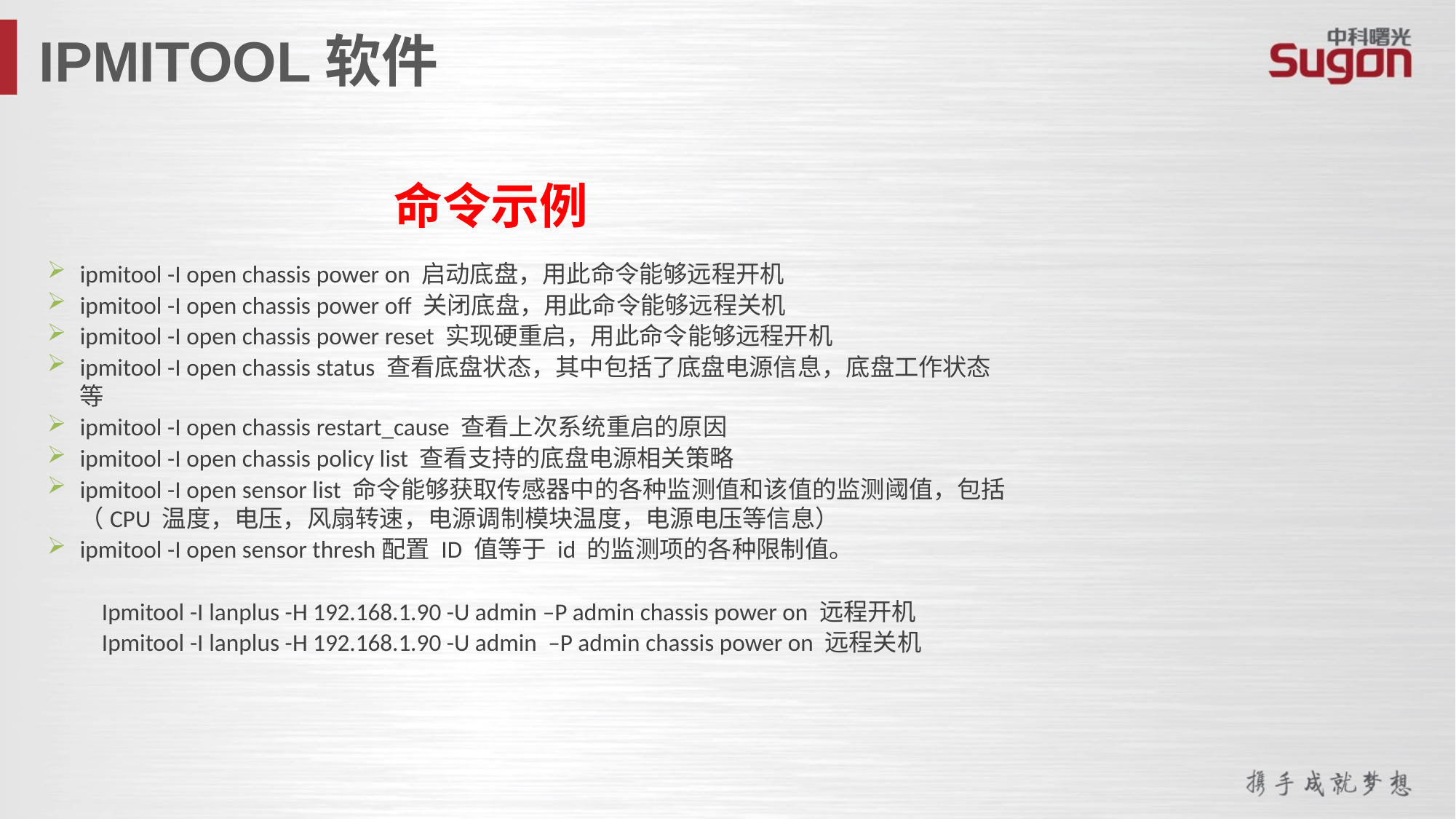

IPMITOOL软件
命令示例

ipmitool -I open chassis power on 启动底盘，用此命令能够远程开机
ipmitool -I open chassis power off 关闭底盘，用此命令能够远程关机
ipmitool -I open chassis power reset 实现硬重启，用此命令能够远程开机
ipmitool -I open chassis status 查看底盘状态，其中包括了底盘电源信息，底盘工作状态等
ipmitool -I open chassis restart_cause 查看上次系统重启的原因
ipmitool -I open chassis policy list 查看支持的底盘电源相关策略
ipmitool -I open sensor list 命令能够获取传感器中的各种监测值和该值的监测阈值，包括（CPU 温度，电压，风扇转速，电源调制模块温度，电源电压等信息）
ipmitool -I open sensor thresh配置 ID 值等于 id 的监测项的各种限制值。

	Ipmitool -I lanplus -H 192.168.1.90 -U admin –P admin chassis power on 远程开机
	Ipmitool -I lanplus -H 192.168.1.90 -U admin  –P admin chassis power on 远程关机